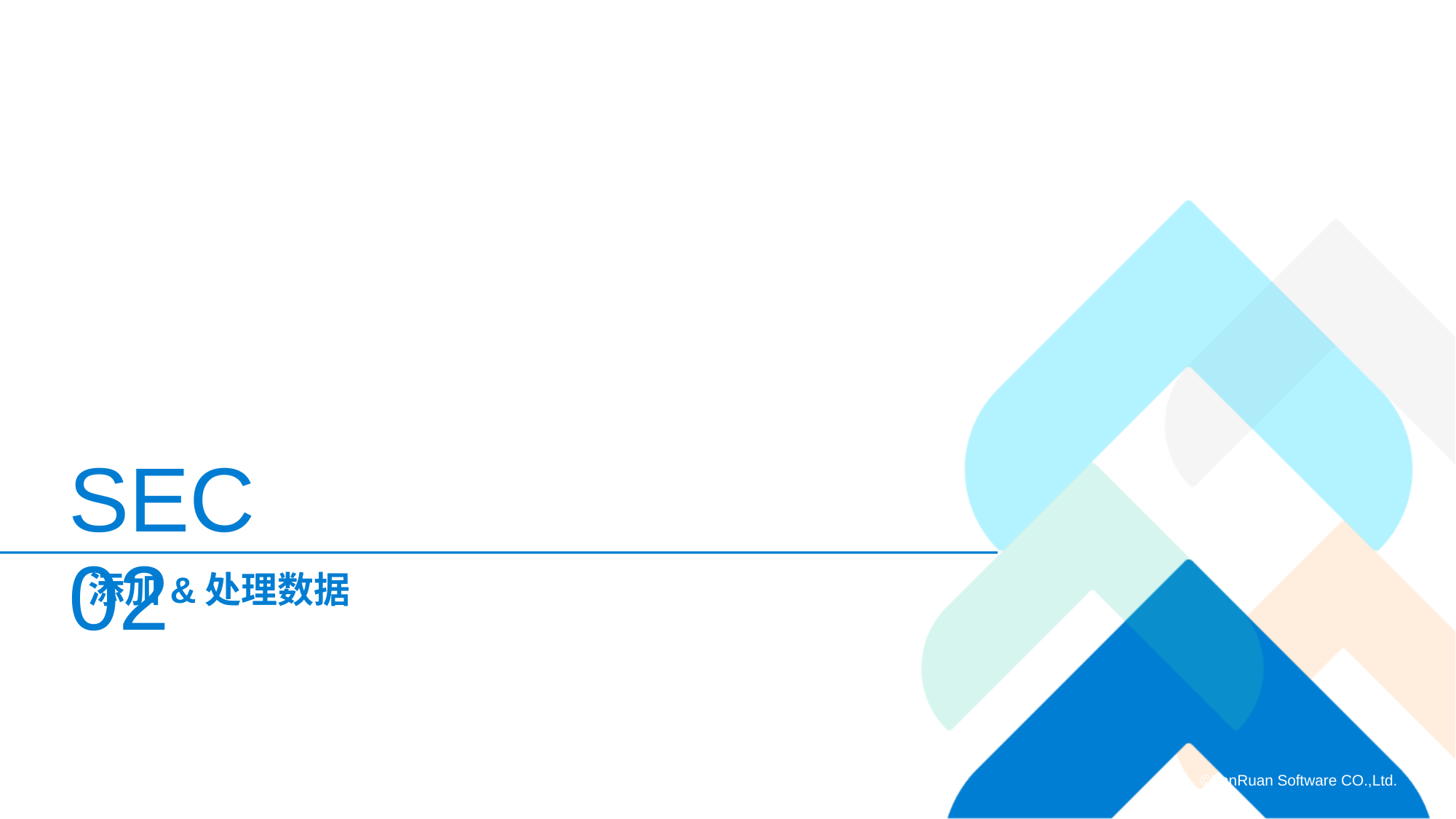

02
FineBI主页构成
SEC 02
添加&处理数据
帆软，让数据成为生产力！
©FanRuan Software CO.,Ltd.